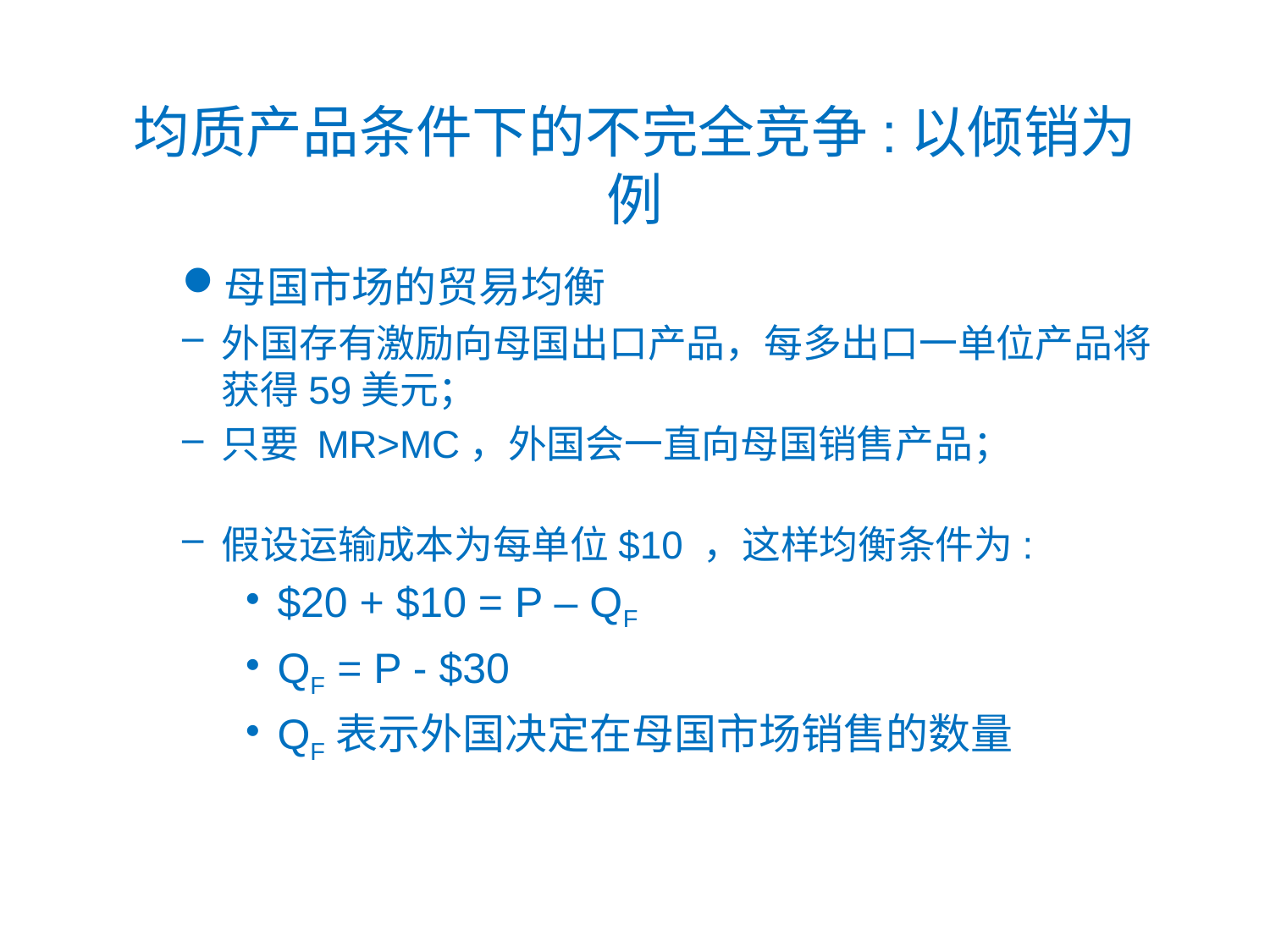

# 均质产品条件下的不完全竞争:以倾销为例
母国市场的贸易均衡
外国存有激励向母国出口产品，每多出口一单位产品将获得59美元；
只要 MR>MC，外国会一直向母国销售产品；

假设运输成本为每单位$10 ，这样均衡条件为:
$20 + $10 = P – QF
QF = P - $30
QF表示外国决定在母国市场销售的数量